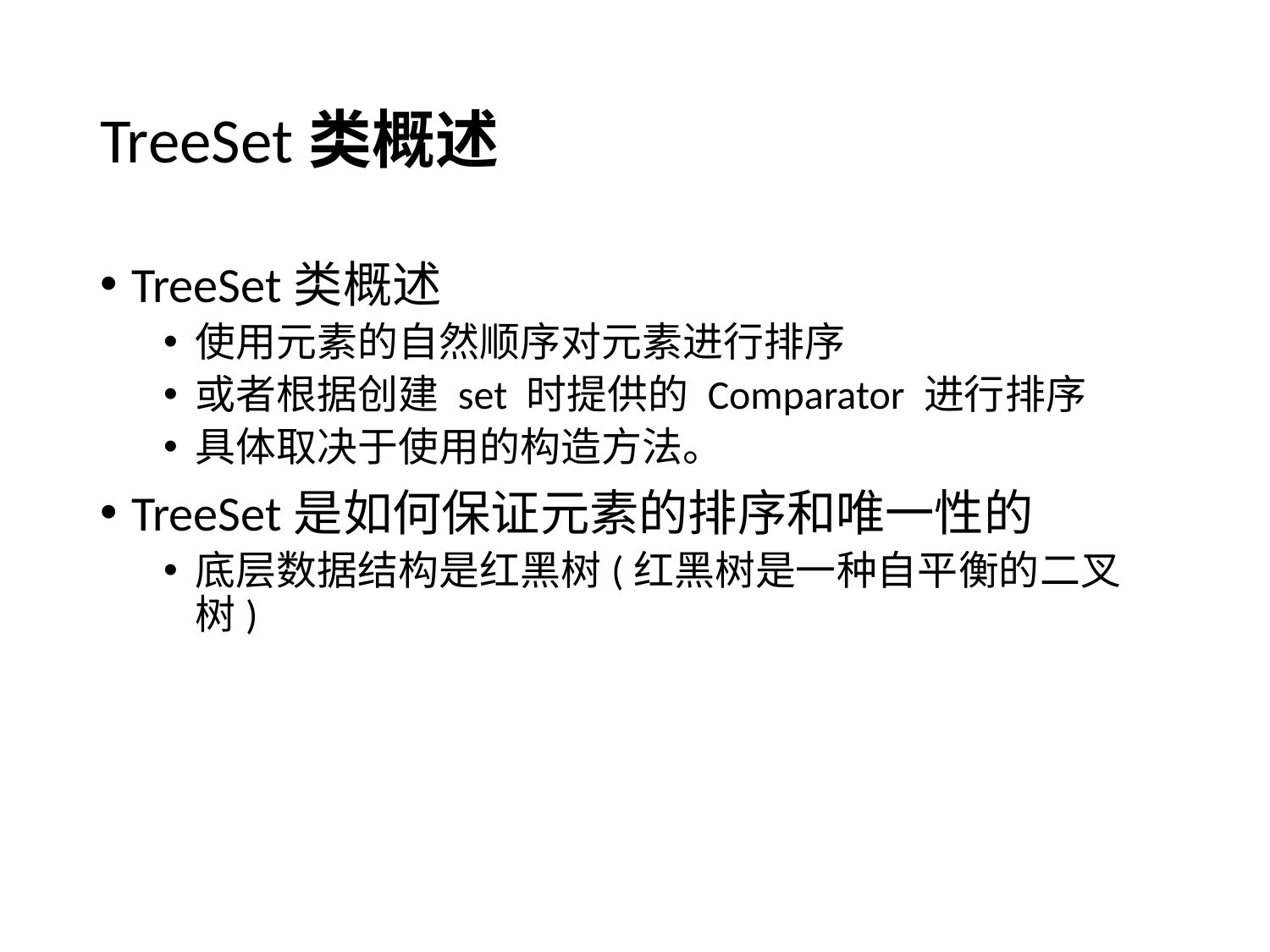

# TreeSet类概述
TreeSet类概述
使用元素的自然顺序对元素进行排序
或者根据创建 set 时提供的 Comparator 进行排序
具体取决于使用的构造方法。
TreeSet是如何保证元素的排序和唯一性的
底层数据结构是红黑树(红黑树是一种自平衡的二叉树)